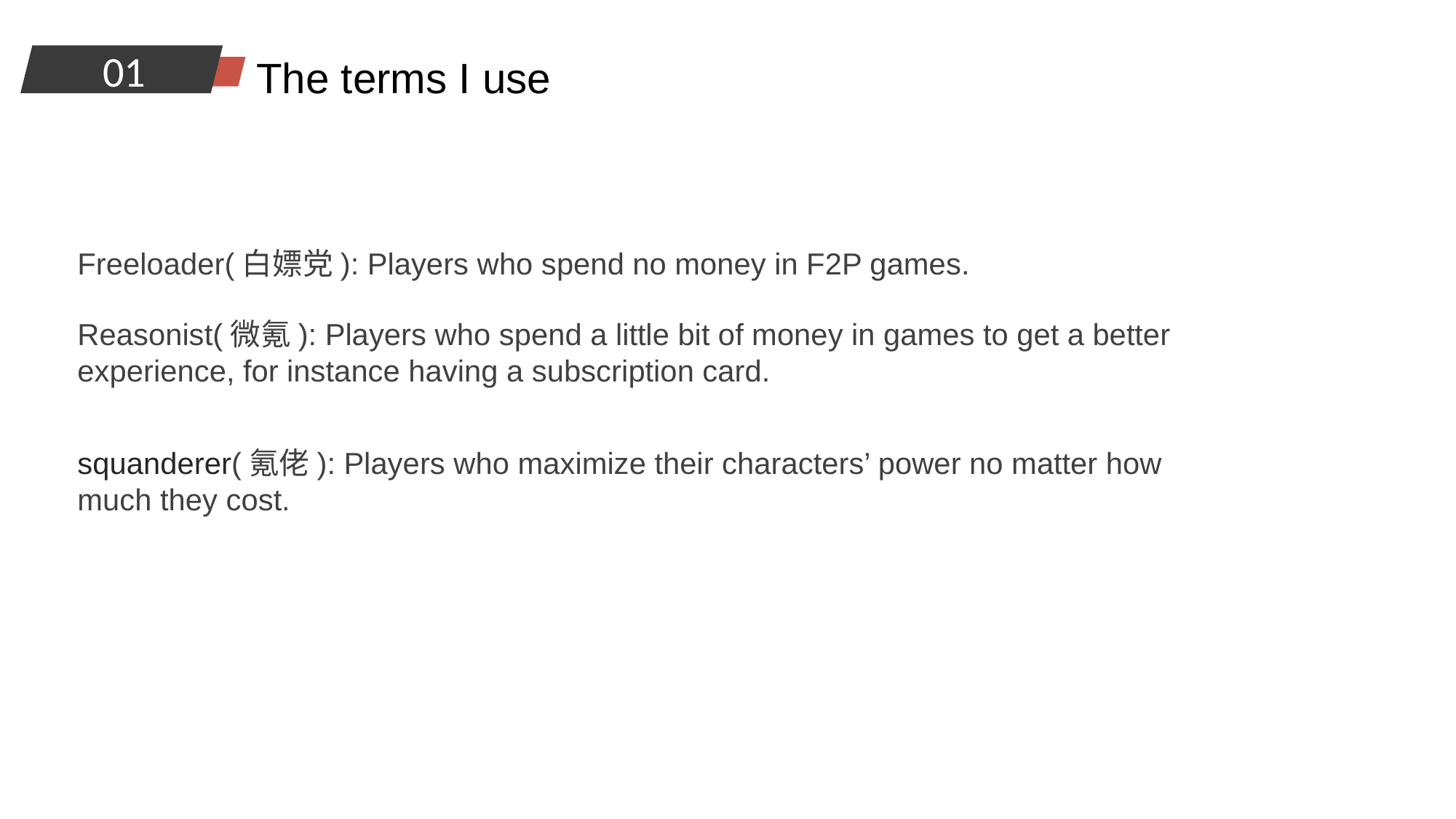

01

The terms I use

Freeloader(白嫖党): Players who spend no money in F2P games.
Reasonist(微氪): Players who spend a little bit of money in games to get a better experience, for instance having a subscription card.
squanderer(氪佬): Players who maximize their characters’ power no matter how much they cost.